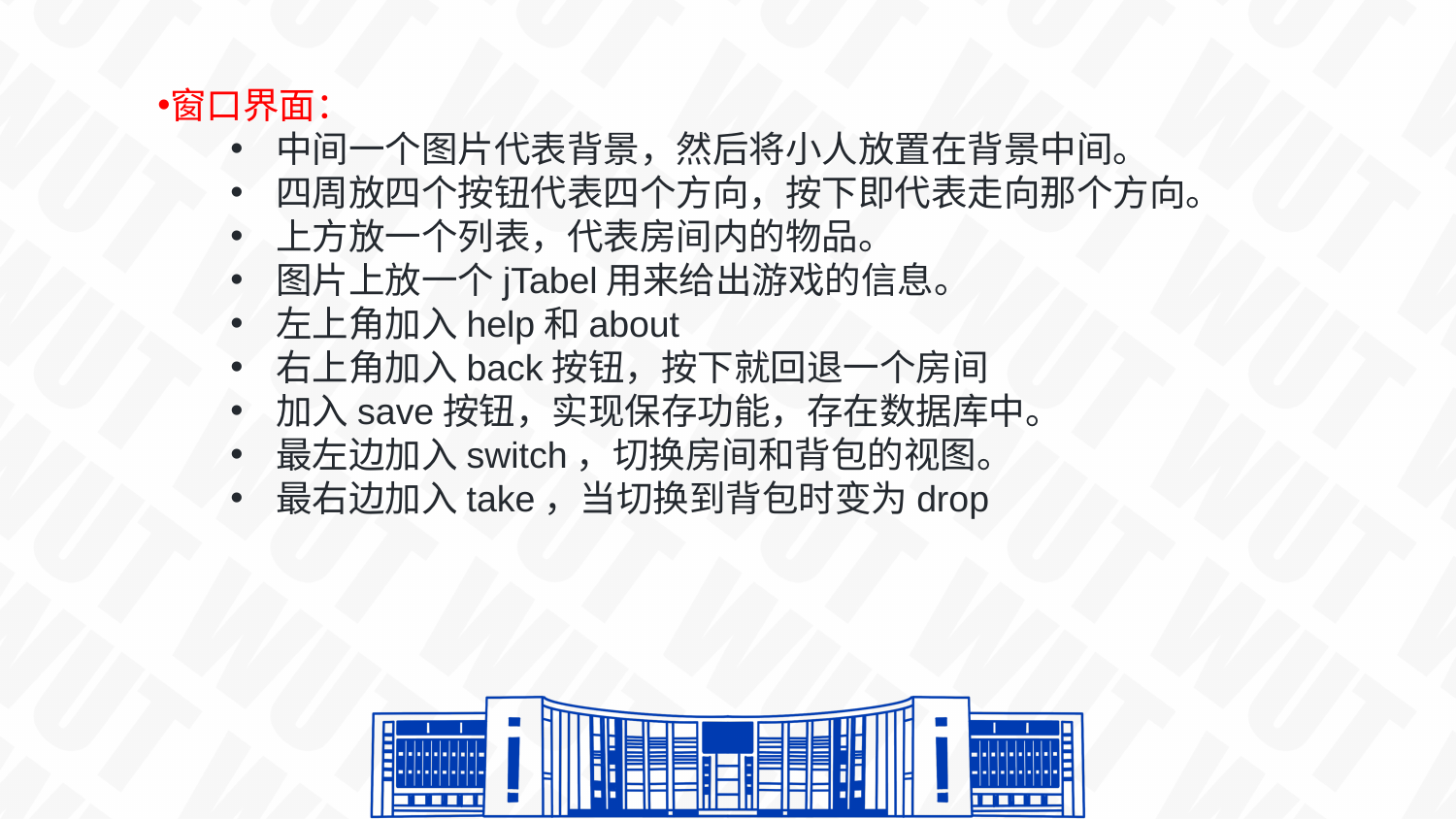

窗口界面：
中间一个图片代表背景，然后将小人放置在背景中间。
四周放四个按钮代表四个方向，按下即代表走向那个方向。
上方放一个列表，代表房间内的物品。
图片上放一个jTabel用来给出游戏的信息。
左上角加入help和about
右上角加入back按钮，按下就回退一个房间
加入save按钮，实现保存功能，存在数据库中。
最左边加入switch，切换房间和背包的视图。
最右边加入take，当切换到背包时变为drop